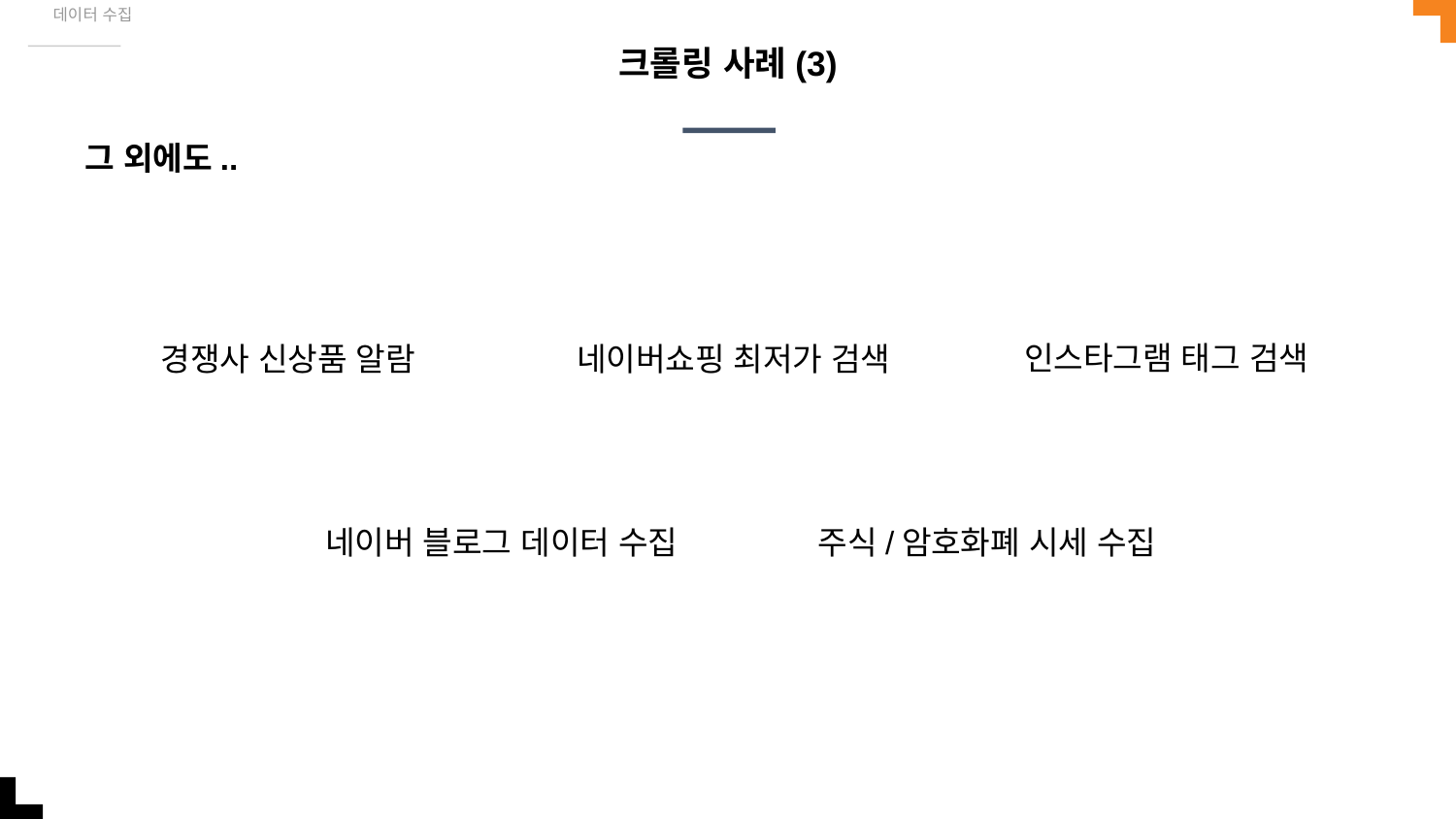

데이터 수집
# 크롤링 사례(3)
그 외에도..
인스타그램 태그 검색
경쟁사 신상품 알람
네이버쇼핑 최저가 검색
네이버 블로그 데이터 수집
주식/암호화폐 시세 수집